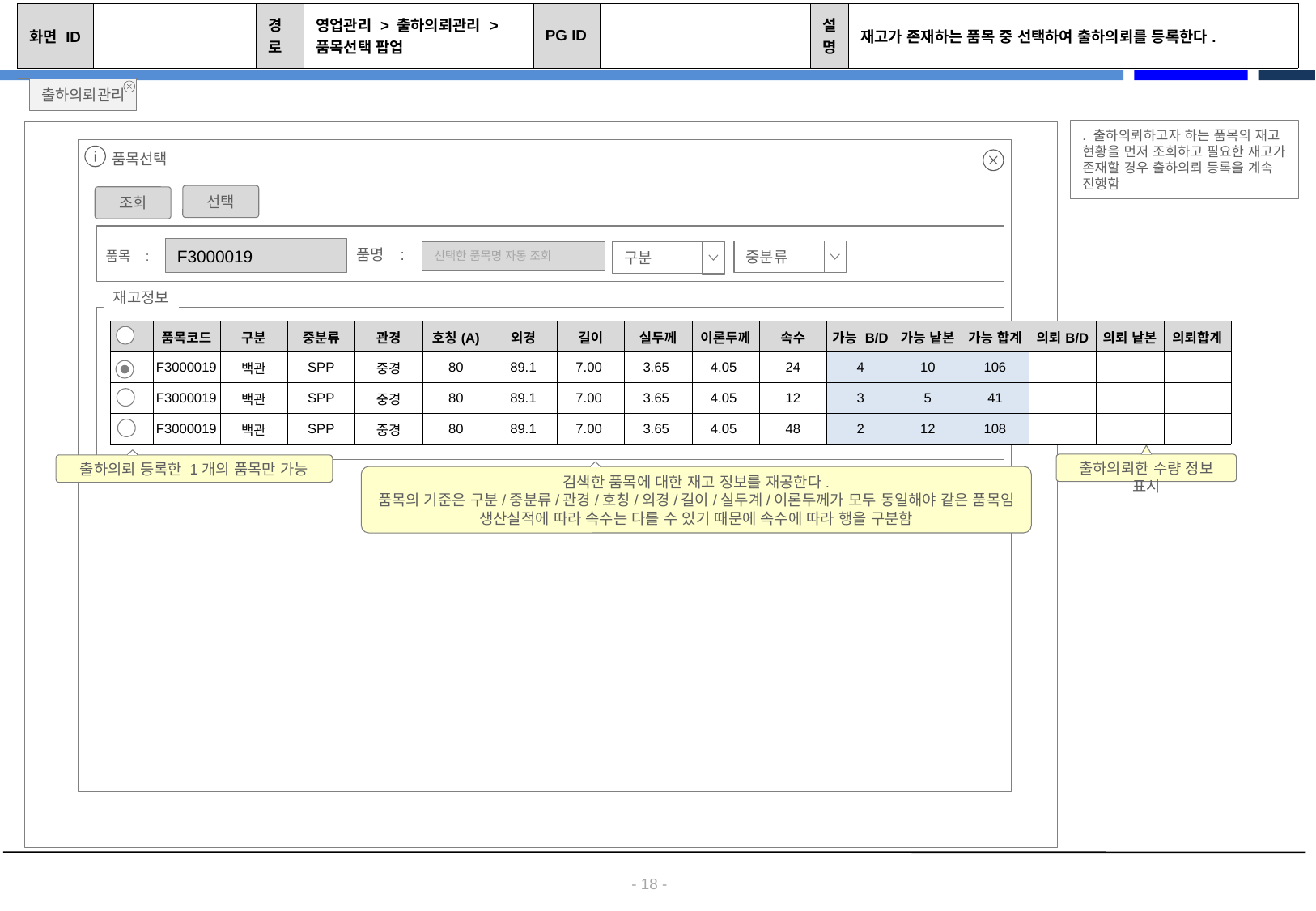

| 화면 ID |  | 경로 | 영업관리 > 출하의뢰관리 > 품목선택 팝업 | PG ID |  | 설명 | 재고가 존재하는 품목 중 선택하여 출하의뢰를 등록한다. |
| --- | --- | --- | --- | --- | --- | --- | --- |
출하의뢰관리

. 출하의뢰하고자 하는 품목의 재고 현황을 먼저 조회하고 필요한 재고가 존재할 경우 출하의뢰 등록을 계속 진행함

품목선택

선택
조회

품명   :
F3000019
품목   :
중분류

선택한 품목명 자동 조회
구분

재고정보

|  | 품목코드 | 구분 | 중분류 | 관경 | 호칭(A) | 외경 | 길이 | 실두께 | 이론두께 | 속수 | 가능 B/D | 가능 낱본 | 가능 합계 | 의뢰B/D | 의뢰 낱본 | 의뢰합계 |
| --- | --- | --- | --- | --- | --- | --- | --- | --- | --- | --- | --- | --- | --- | --- | --- | --- |
|  | F3000019 | 백관 | SPP | 중경 | 80 | 89.1 | 7.00 | 3.65 | 4.05 | 24 | 4 | 10 | 106 |  |  |  |
|  | F3000019 | 백관 | SPP | 중경 | 80 | 89.1 | 7.00 | 3.65 | 4.05 | 12 | 3 | 5 | 41 |  |  |  |
|  | F3000019 | 백관 | SPP | 중경 | 80 | 89.1 | 7.00 | 3.65 | 4.05 | 48 | 2 | 12 | 108 |  |  |  |

출하의뢰한 수량 정보 표시

출하의뢰 등록한 1개의 품목만 가능

검색한 품목에 대한 재고 정보를 재공한다.
품목의 기준은 구분/중분류/관경/호칭/외경/길이/실두계/이론두께가 모두 동일해야 같은 품목임
생산실적에 따라 속수는 다를 수 있기 때문에 속수에 따라 행을 구분함